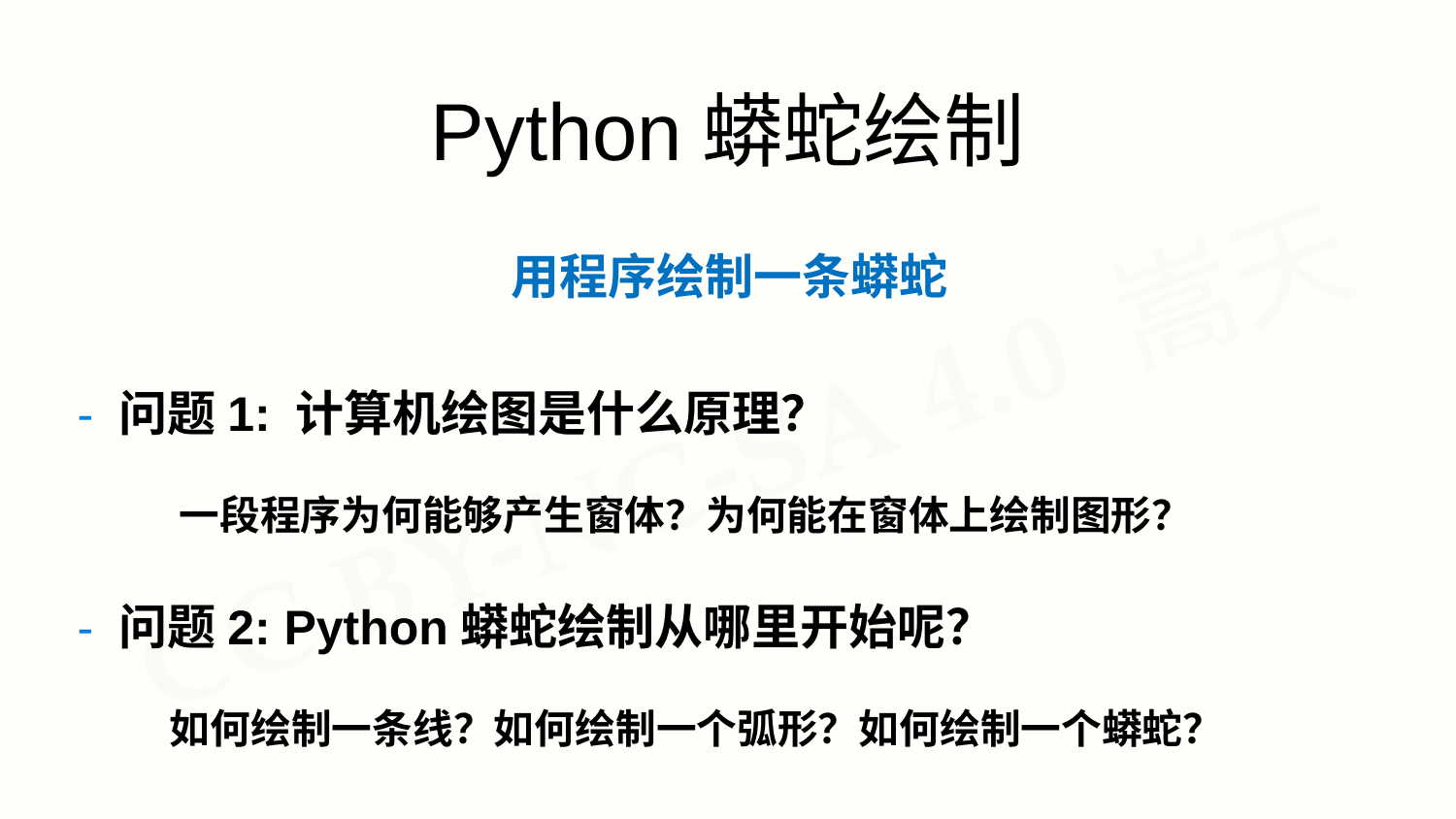

Python蟒蛇绘制
用程序绘制一条蟒蛇
- 问题1: 计算机绘图是什么原理？
          一段程序为何能够产生窗体？为何能在窗体上绘制图形？
- 问题2: Python蟒蛇绘制从哪里开始呢？
         如何绘制一条线？如何绘制一个弧形？如何绘制一个蟒蛇？